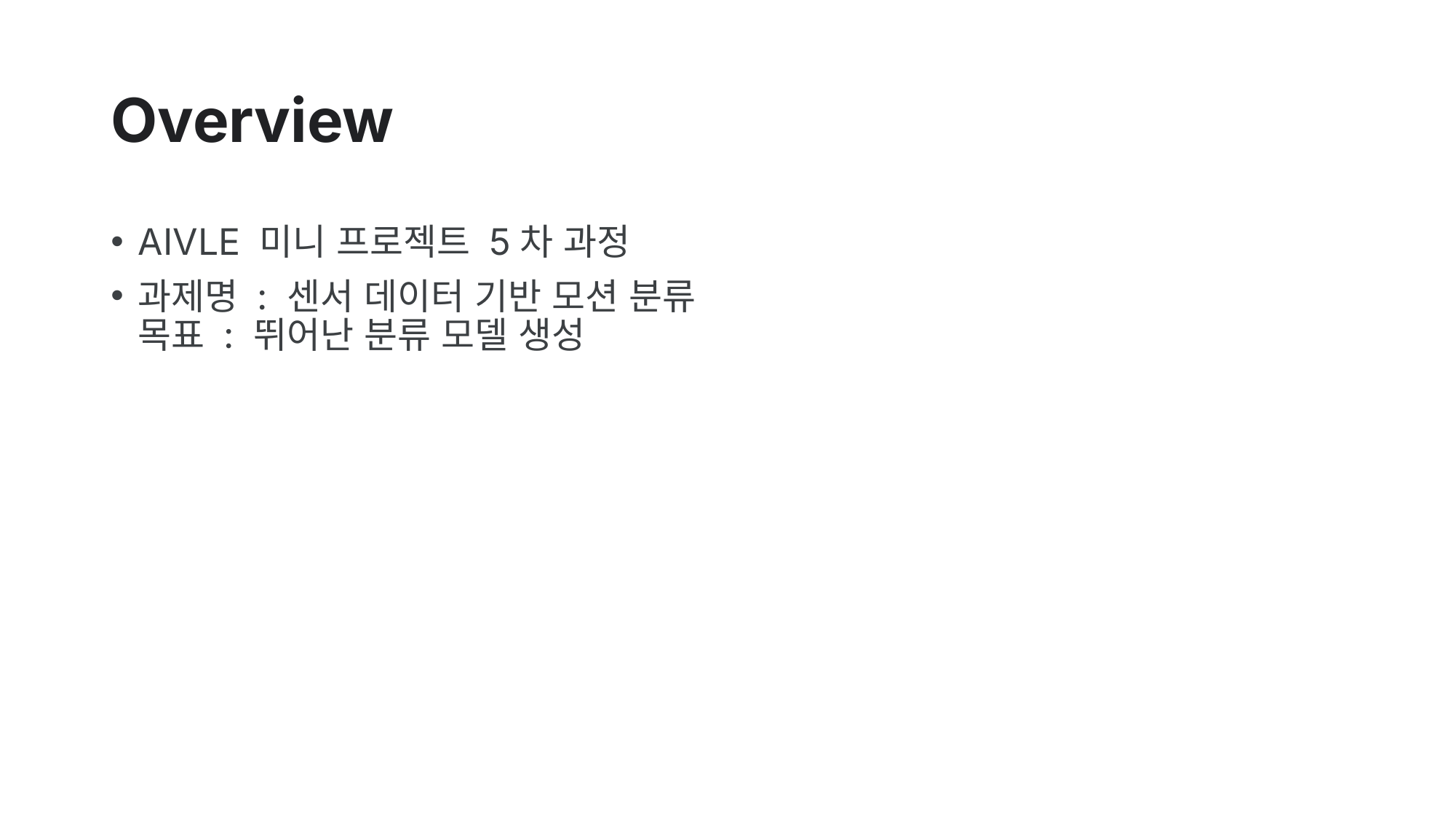

# Overview
AIVLE 미니 프로젝트 5차 과정
과제명 : 센서 데이터 기반 모션 분류
목표 : 뛰어난 분류 모델 생성